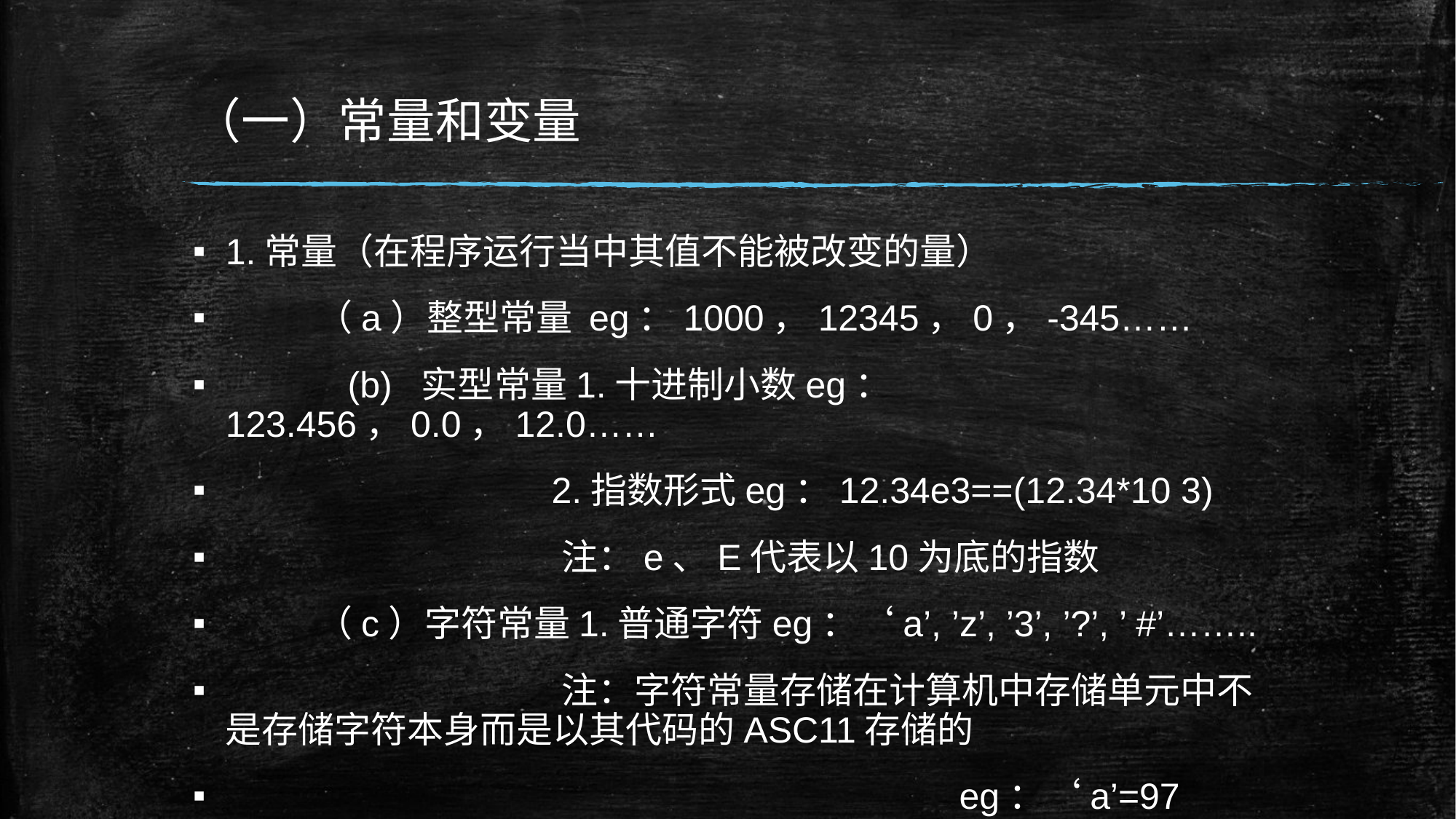

# （一）常量和变量
1.常量（在程序运行当中其值不能被改变的量）
          （a）整型常量 eg：1000，12345，0，-345……
            (b)  实型常量1.十进制小数eg：123.456，0.0，12.0……
                                2.指数形式eg：12.34e3==(12.34*10 3)
                                        注：e、E代表以10为底的指数
          （c）字符常量1.普通字符eg：‘a’, ’z’, ’3’, ’?’, ’ #’……..
                                        注：字符常量存储在计算机中存储单元中不是存储字符本身而是以其代码的ASC11存储的
                                                                        eg：‘a’=97